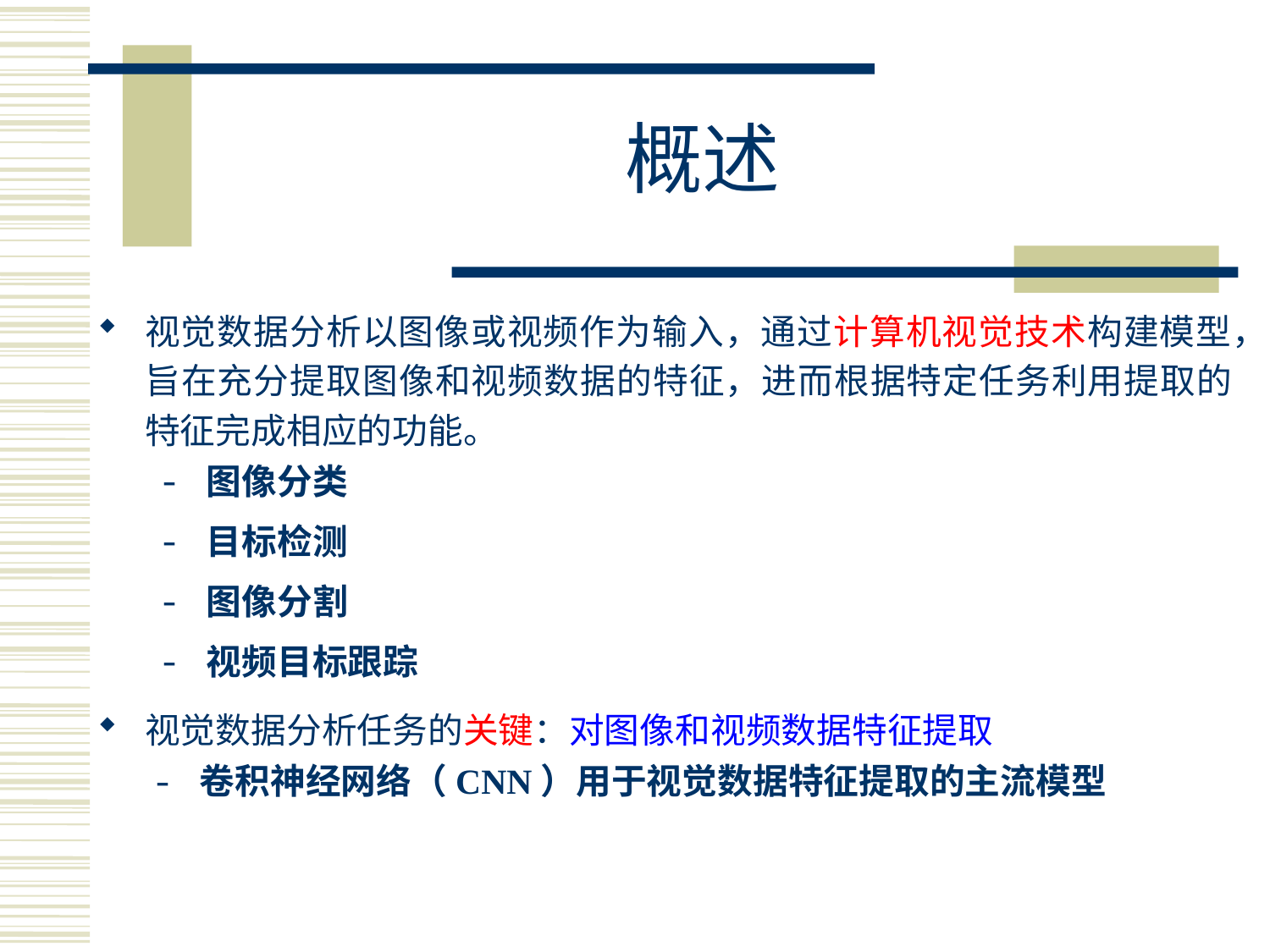

# 概述
视觉数据分析以图像或视频作为输入，通过计算机视觉技术构建模型，旨在充分提取图像和视频数据的特征，进而根据特定任务利用提取的特征完成相应的功能。

视觉数据分析任务的关键：对图像和视频数据特征提取
图像分类
目标检测
图像分割
视频目标跟踪
卷积神经网络（CNN）用于视觉数据特征提取的主流模型